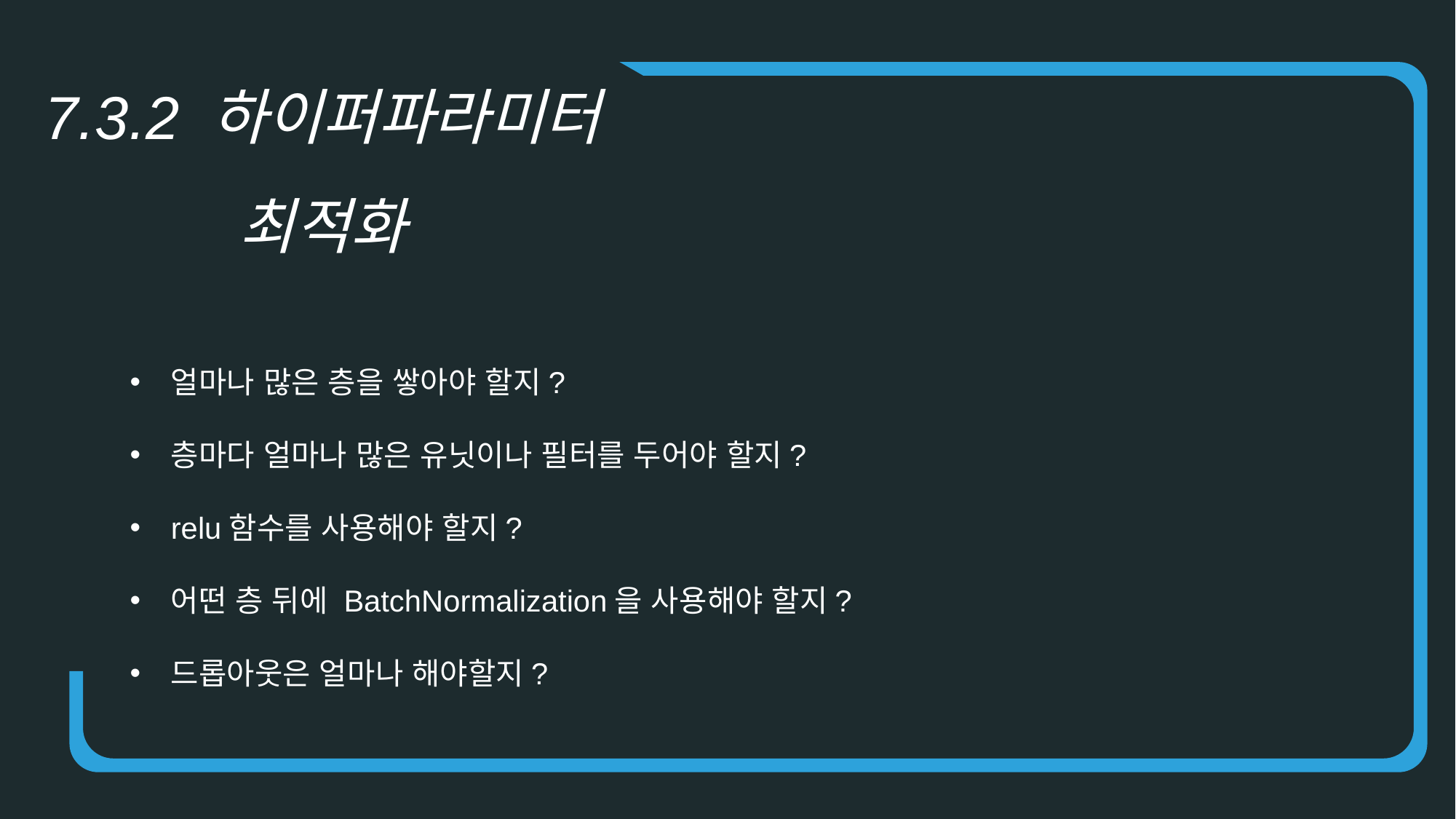

7.3.2 하이퍼파라미터 최적화

얼마나 많은 층을 쌓아야 할지?

층마다 얼마나 많은 유닛이나 필터를 두어야 할지?

relu함수를 사용해야 할지?

어떤 층 뒤에 BatchNormalization을 사용해야 할지?

드롭아웃은 얼마나 해야할지?